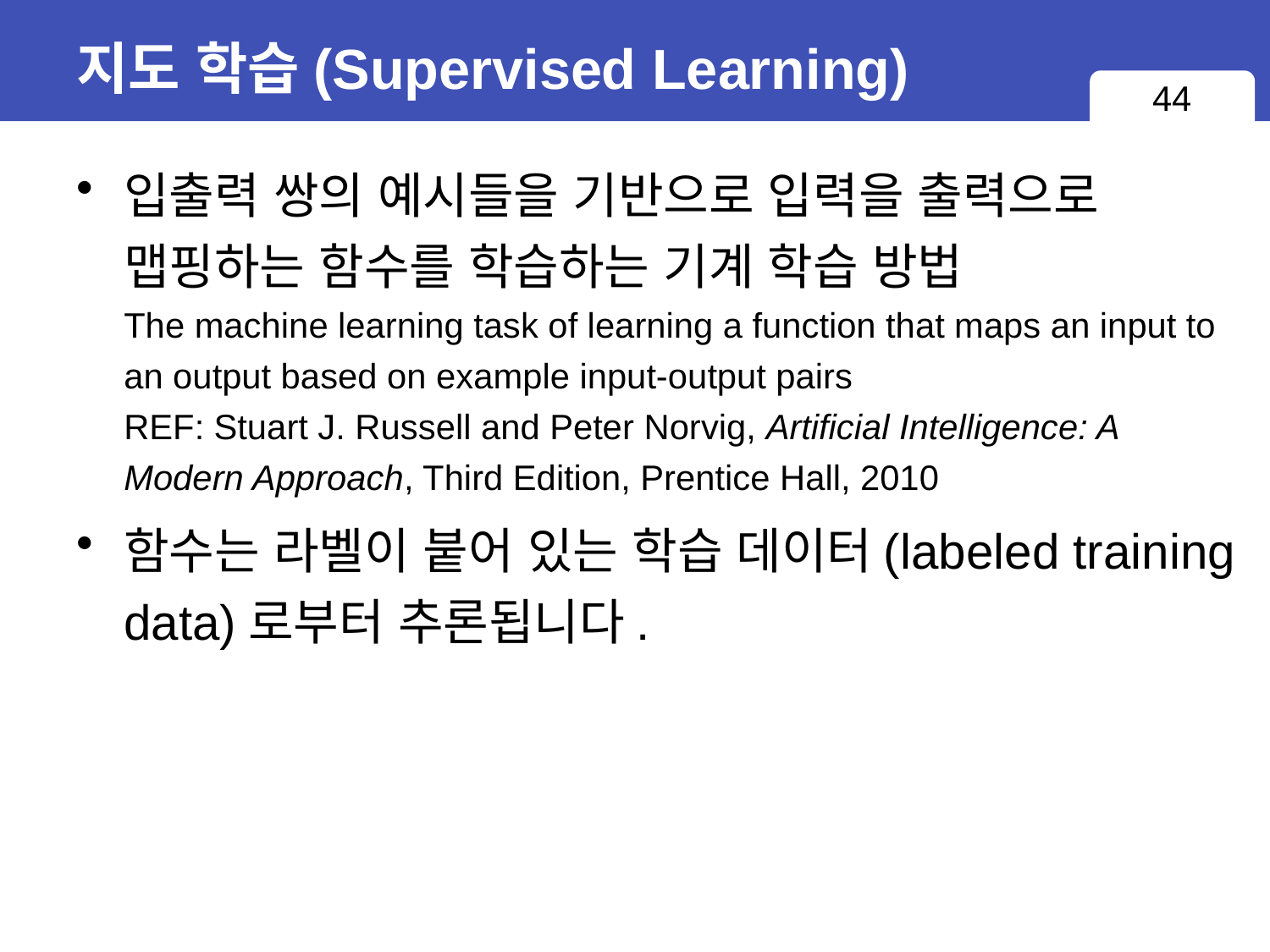

# 지도 학습(Supervised Learning)
44
입출력 쌍의 예시들을 기반으로 입력을 출력으로 맵핑하는 함수를 학습하는 기계 학습 방법
The machine learning task of learning a function that maps an input to an output based on example input-output pairs
REF: Stuart J. Russell and Peter Norvig, Artificial Intelligence: A Modern Approach, Third Edition, Prentice Hall, 2010
함수는 라벨이 붙어 있는 학습 데이터(labeled training data)로부터 추론됩니다.